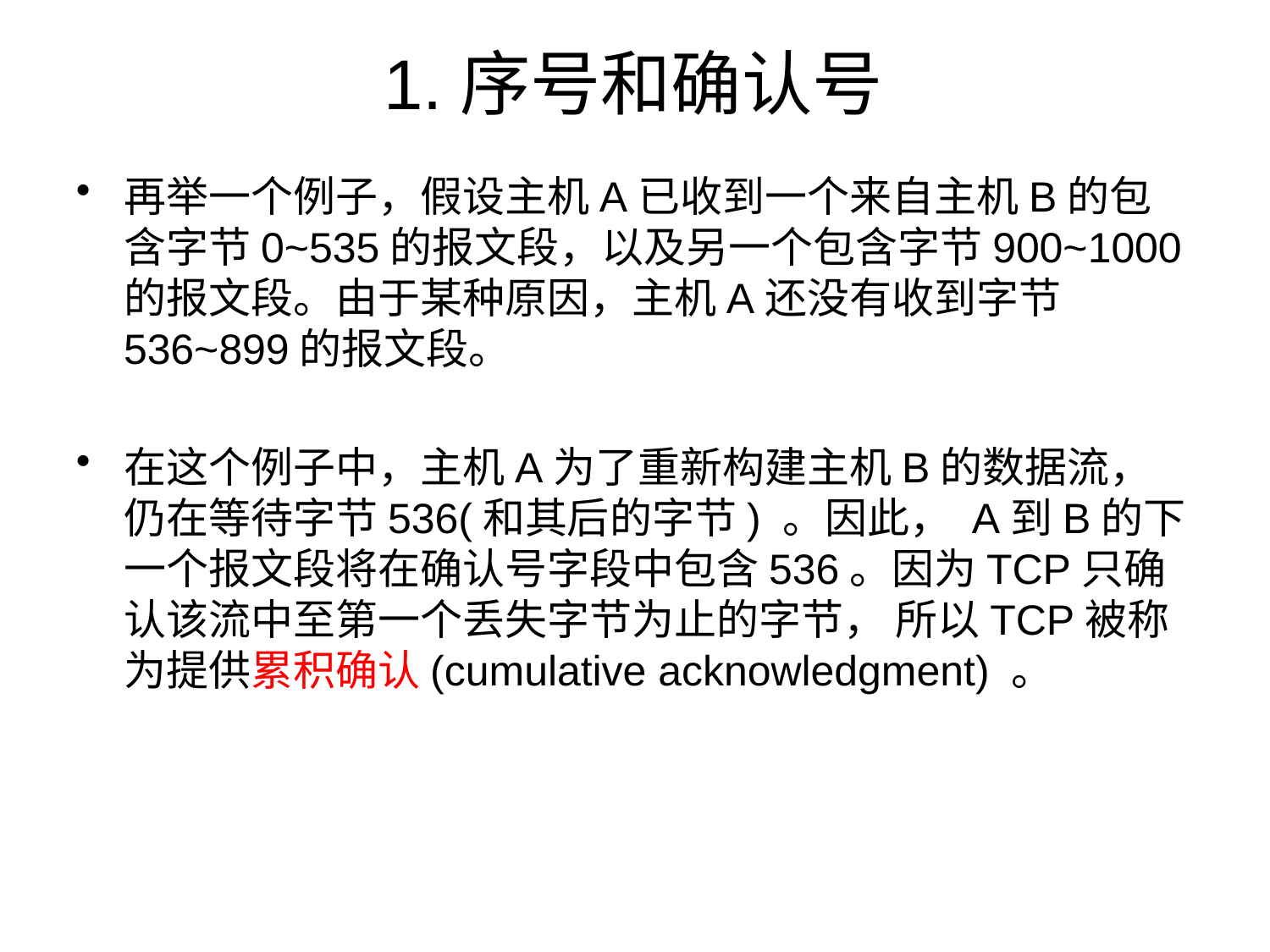

# 1.序号和确认号
再举一个例子，假设主机A已收到一个来自主机B的包含字节0~535的报文段，以及另一个包含字节900~1000的报文段。由于某种原因，主机A还没有收到字节536~899的报文段。

在这个例子中，主机A为了重新构建主机B的数据流，仍在等待字节536(和其后的字节) 。因此， A到B的下一个报文段将在确认号字段中包含536。因为TCP只确认该流中至第一个丢失字节为止的字节， 所以TCP被称为提供累积确认(cumulative acknowledgment) 。